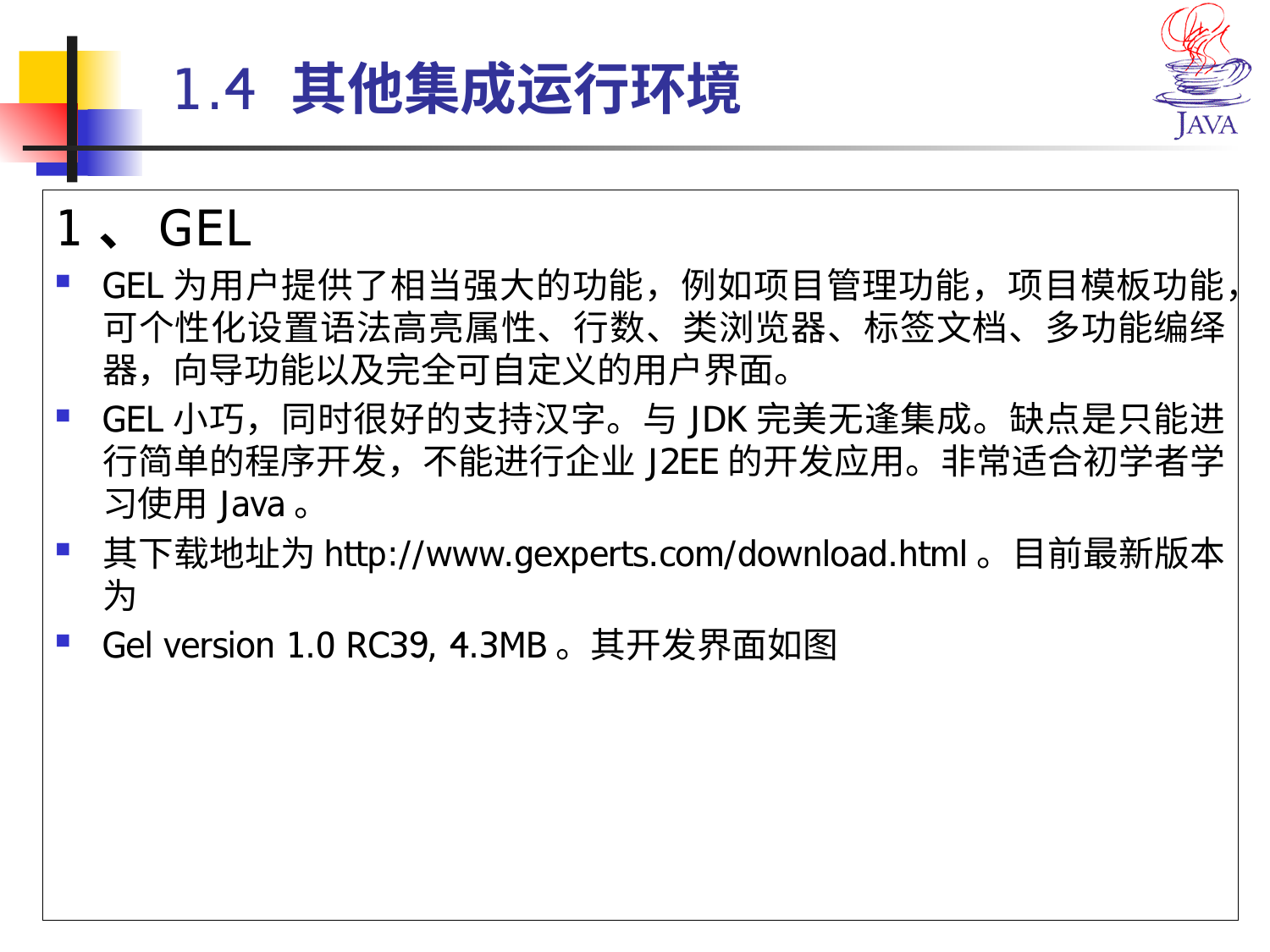

# 1.4 其他集成运行环境
1、GEL
GEL为用户提供了相当强大的功能，例如项目管理功能，项目模板功能，可个性化设置语法高亮属性、行数、类浏览器、标签文档、多功能编绎器，向导功能以及完全可自定义的用户界面。
GEL小巧，同时很好的支持汉字。与JDK完美无逢集成。缺点是只能进行简单的程序开发，不能进行企业J2EE的开发应用。非常适合初学者学习使用Java。
其下载地址为http://www.gexperts.com/download.html。目前最新版本为
Gel version 1.0 RC39, 4.3MB。其开发界面如图